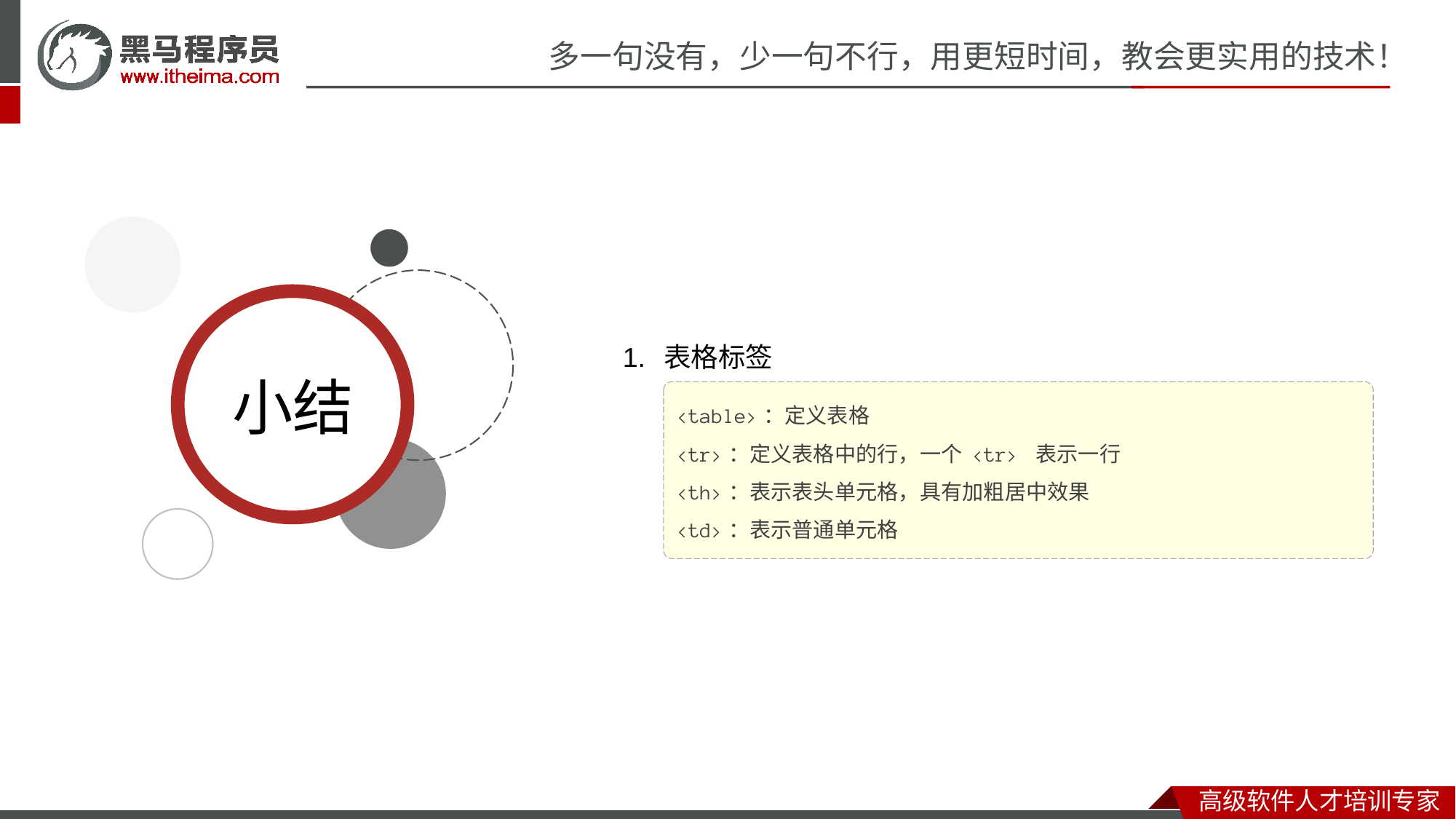

表格标签
<table>：定义表格
<tr>：定义表格中的行，一个 <tr> 表示一行
<th>：表示表头单元格，具有加粗居中效果
<td>：表示普通单元格